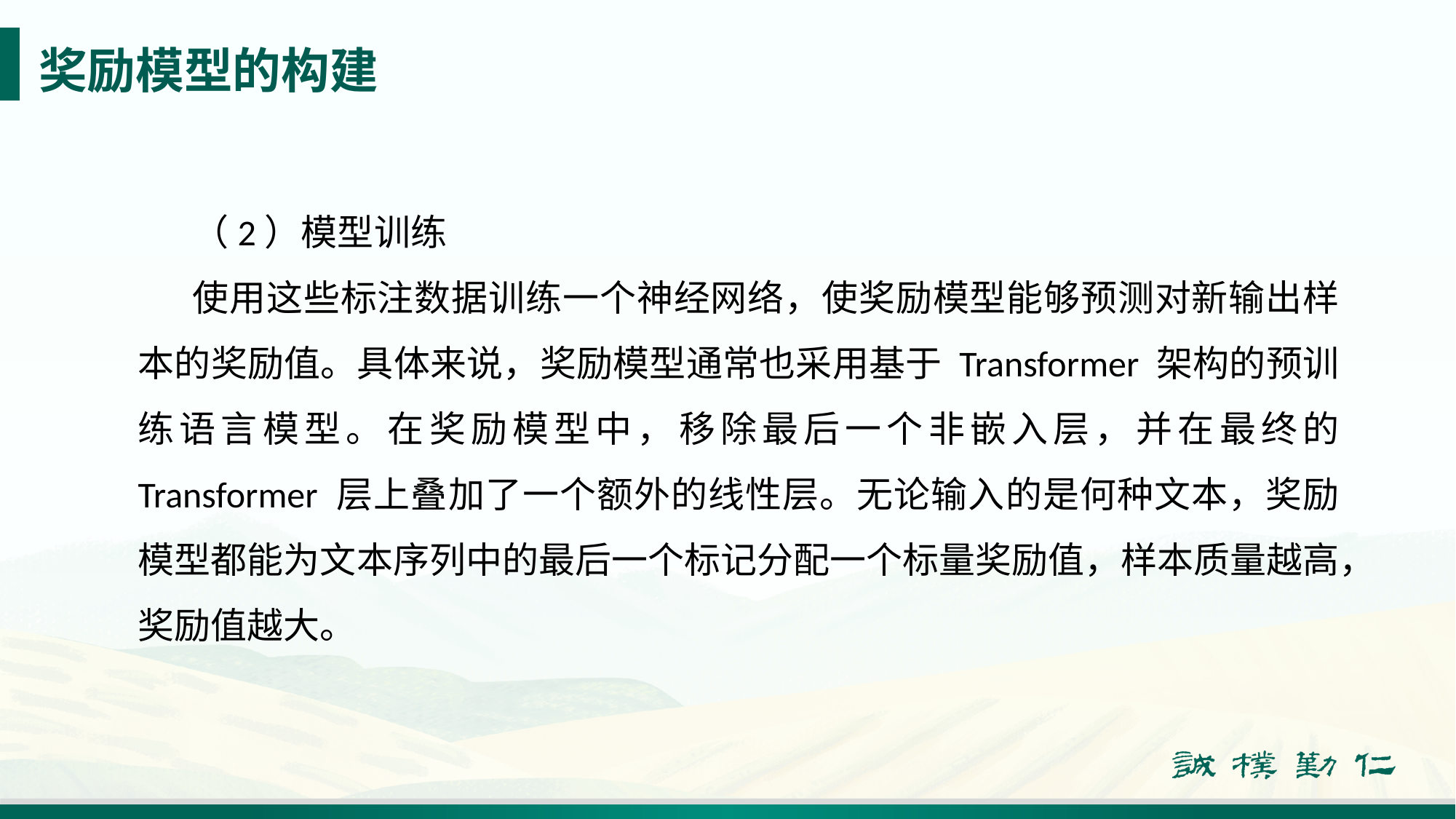

奖励模型的构建
（2）模型训练
使用这些标注数据训练一个神经网络，使奖励模型能够预测对新输出样本的奖励值。具体来说，奖励模型通常也采用基于 Transformer 架构的预训练语言模型。在奖励模型中，移除最后一个非嵌入层，并在最终的 Transformer 层上叠加了一个额外的线性层。无论输入的是何种文本，奖励模型都能为文本序列中的最后一个标记分配一个标量奖励值，样本质量越高，奖励值越大。